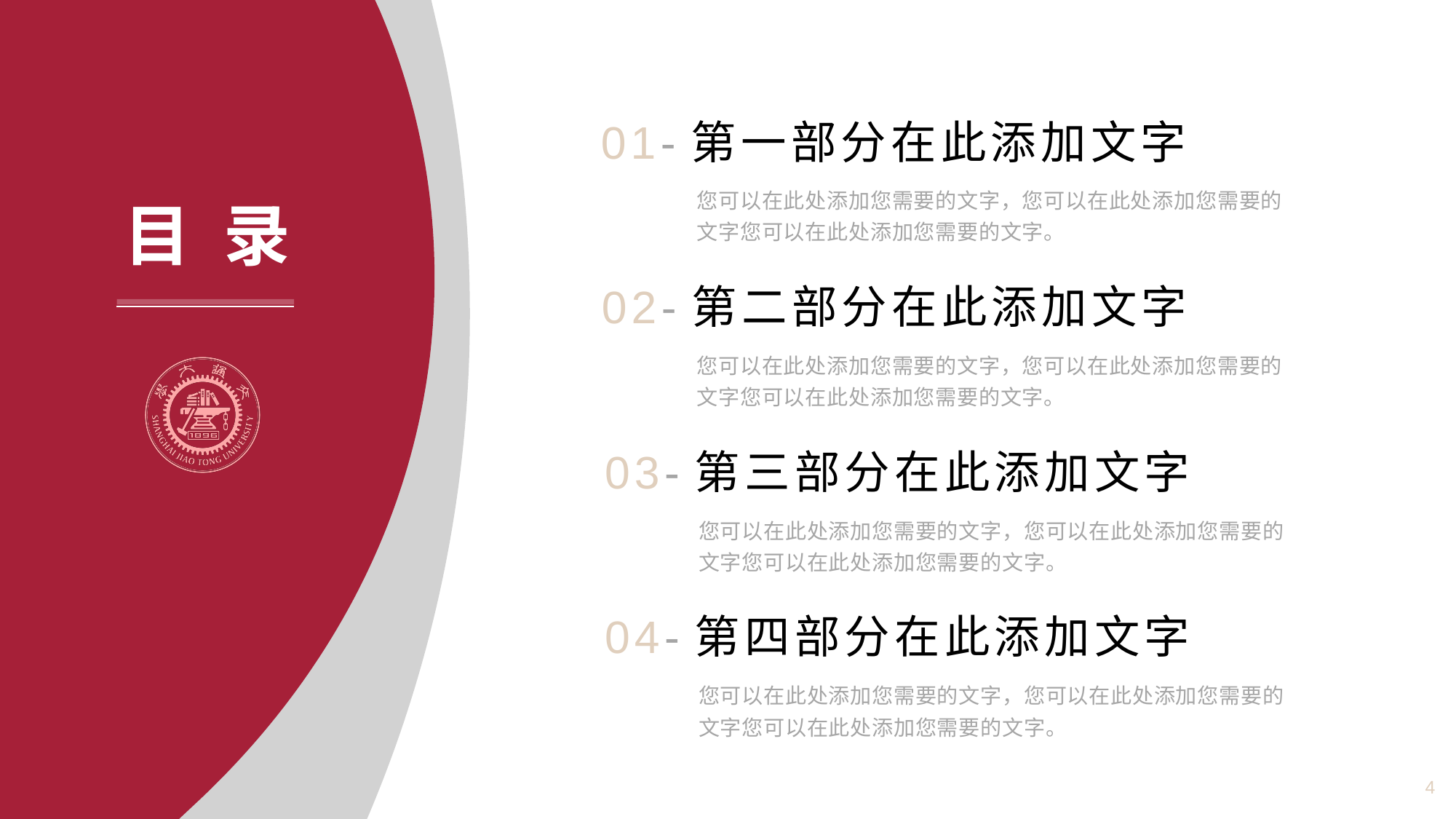

01-第一部分在此添加文字
您可以在此处添加您需要的文字，您可以在此处添加您需要的文字您可以在此处添加您需要的文字。
02-第二部分在此添加文字

您可以在此处添加您需要的文字，您可以在此处添加您需要的文字您可以在此处添加您需要的文字。
03-第三部分在此添加文字
您可以在此处添加您需要的文字，您可以在此处添加您需要的文字您可以在此处添加您需要的文字。
04-第四部分在此添加文字
您可以在此处添加您需要的文字，您可以在此处添加您需要的文字您可以在此处添加您需要的文字。
4